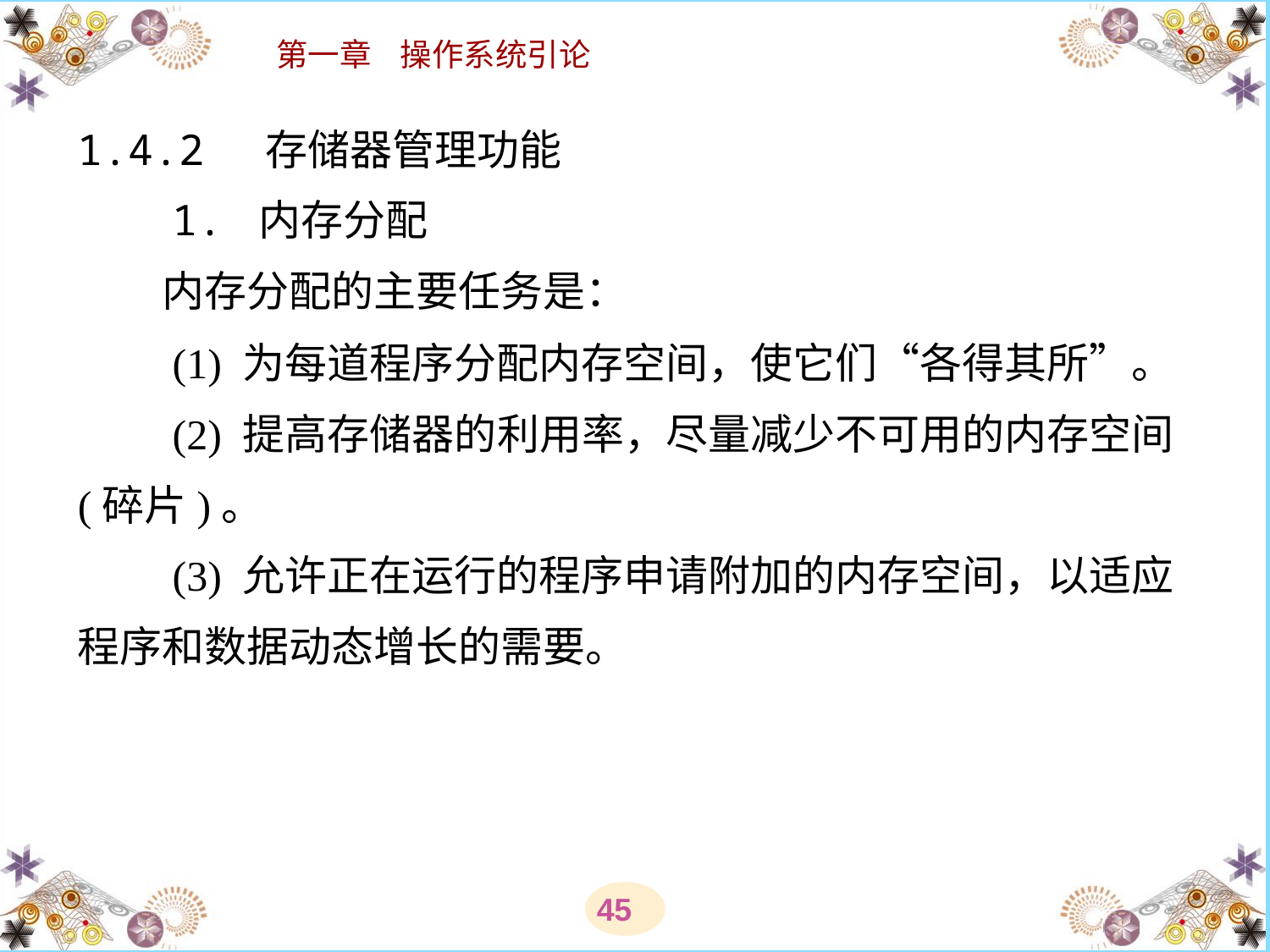

# 1.4.2  存储器管理功能 　　1. 内存分配 　　内存分配的主要任务是： 　　(1) 为每道程序分配内存空间，使它们“各得其所”。 　　(2) 提高存储器的利用率，尽量减少不可用的内存空间(碎片)。 　　(3) 允许正在运行的程序申请附加的内存空间，以适应程序和数据动态增长的需要。